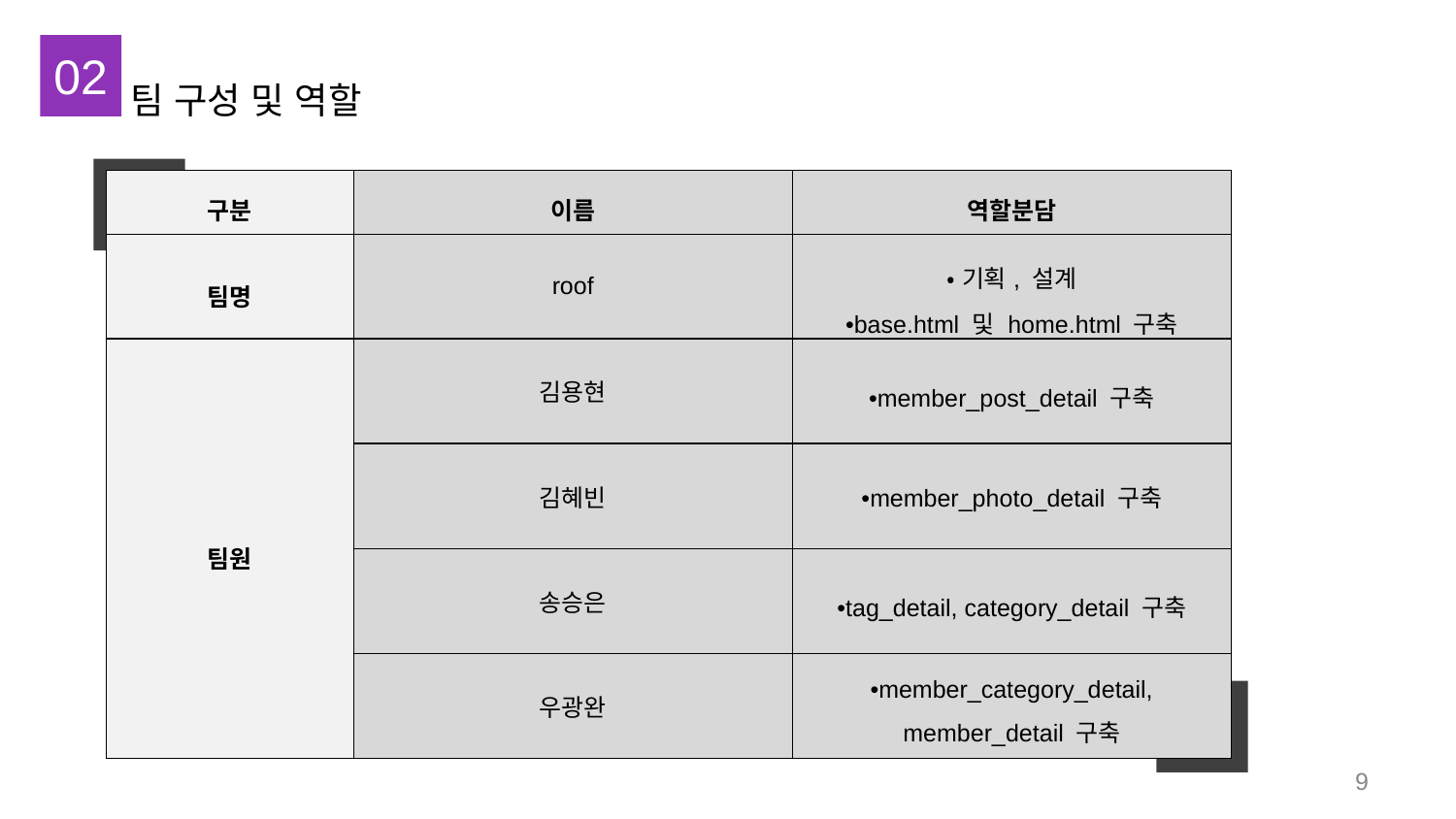

02
팀 구성 및 역할

| 구분 | 이름 | 역할분담 |
| --- | --- | --- |
| 팀명 | roof | •기획, 설계 •base.html 및 home.html 구축 |
| 팀원 | 김용현 | •member\_post\_detail 구축 |
|  | 김혜빈 | •member\_photo\_detail 구축 |
|  | 송승은 | •tag\_detail, category\_detail 구축 |
|  | 우광완 | •member\_category\_detail, member\_detail 구축 |

9